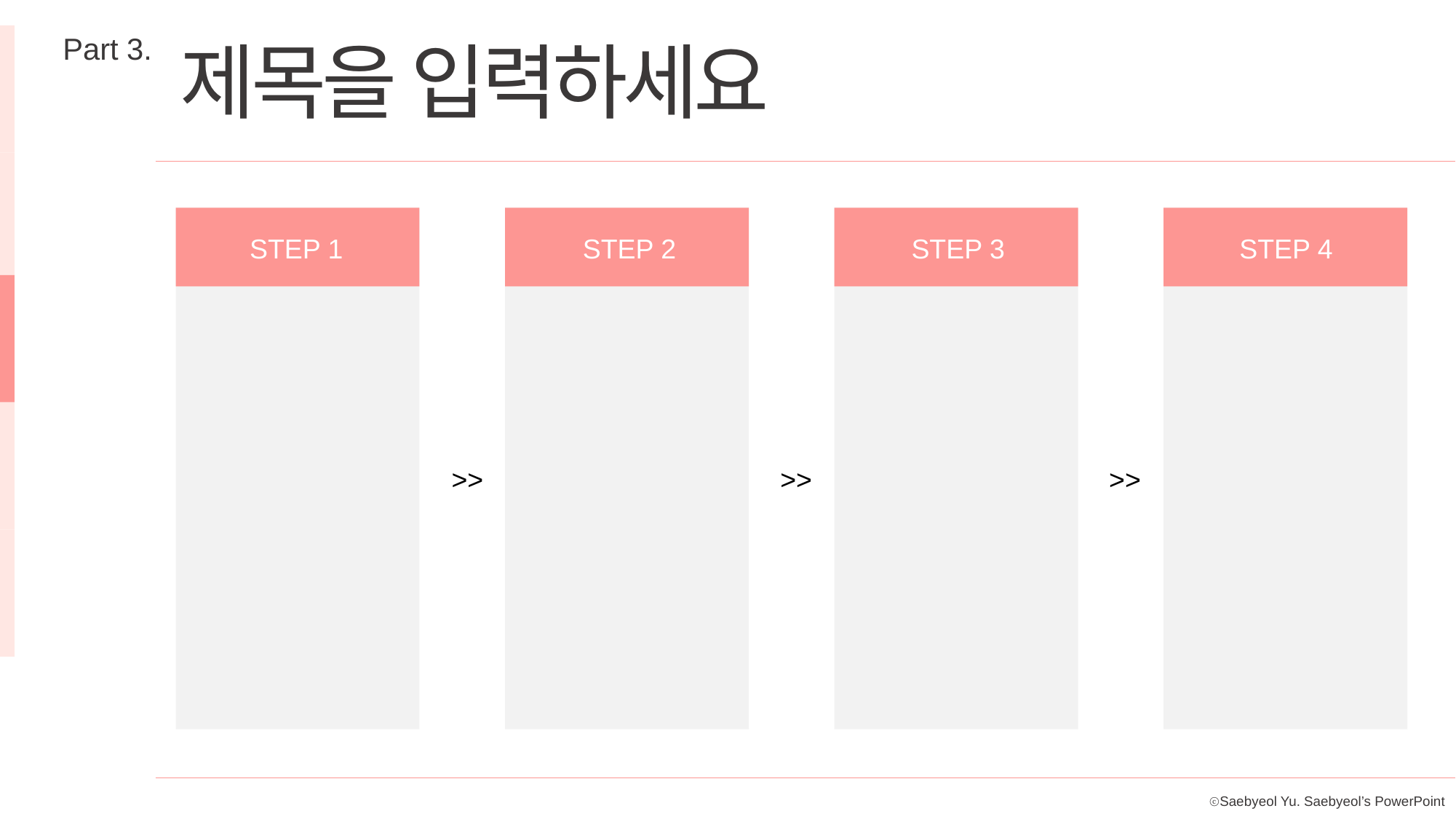

Part 3.

제목을 입력하세요

STEP 1
STEP 2
STEP 3
STEP 4

>>
>>
>>